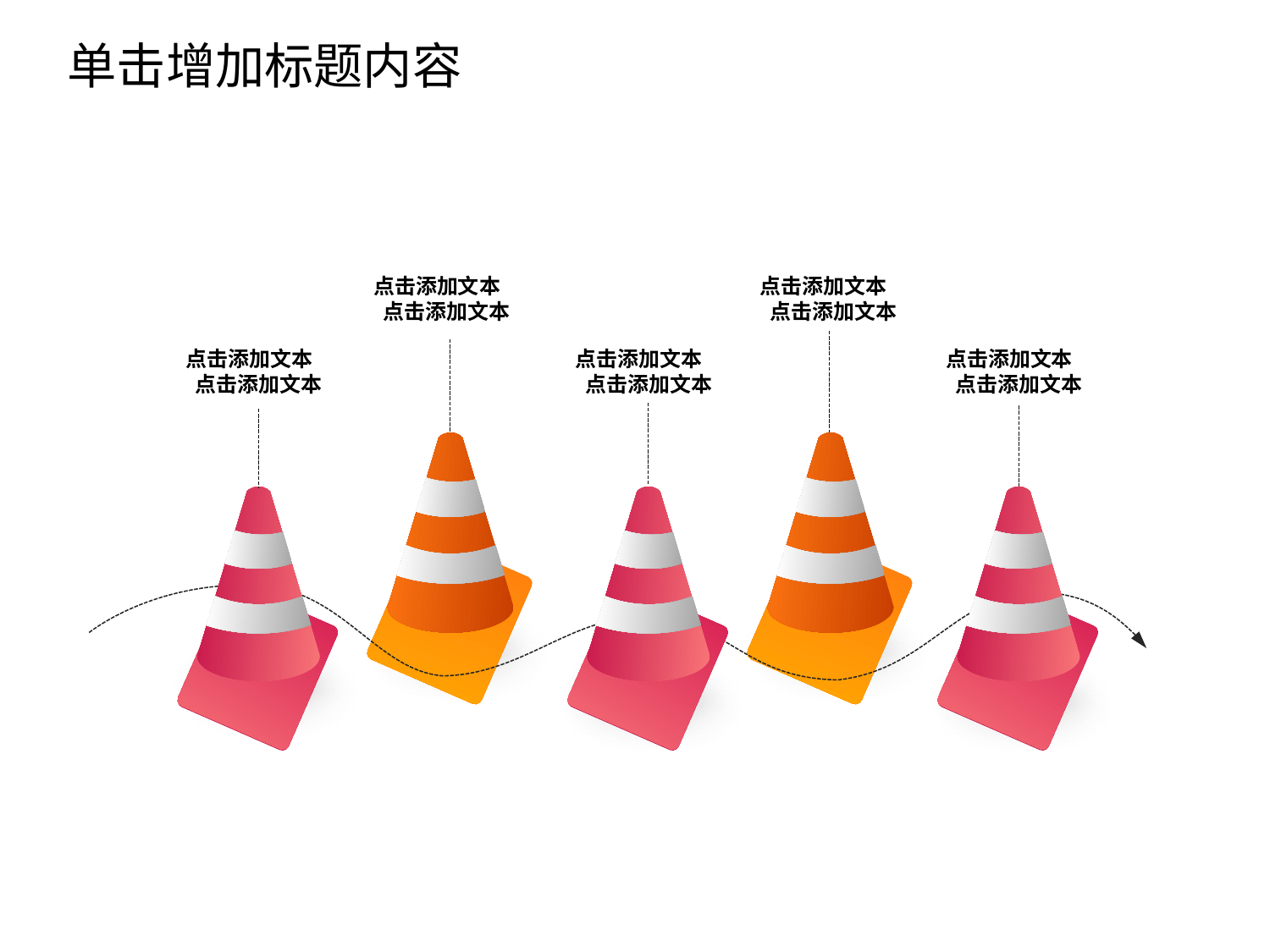

单击增加标题内容
点击添加文本
点击添加文本
点击添加文本
点击添加文本
点击添加文本
点击添加文本
点击添加文本
点击添加文本
点击添加文本
点击添加文本